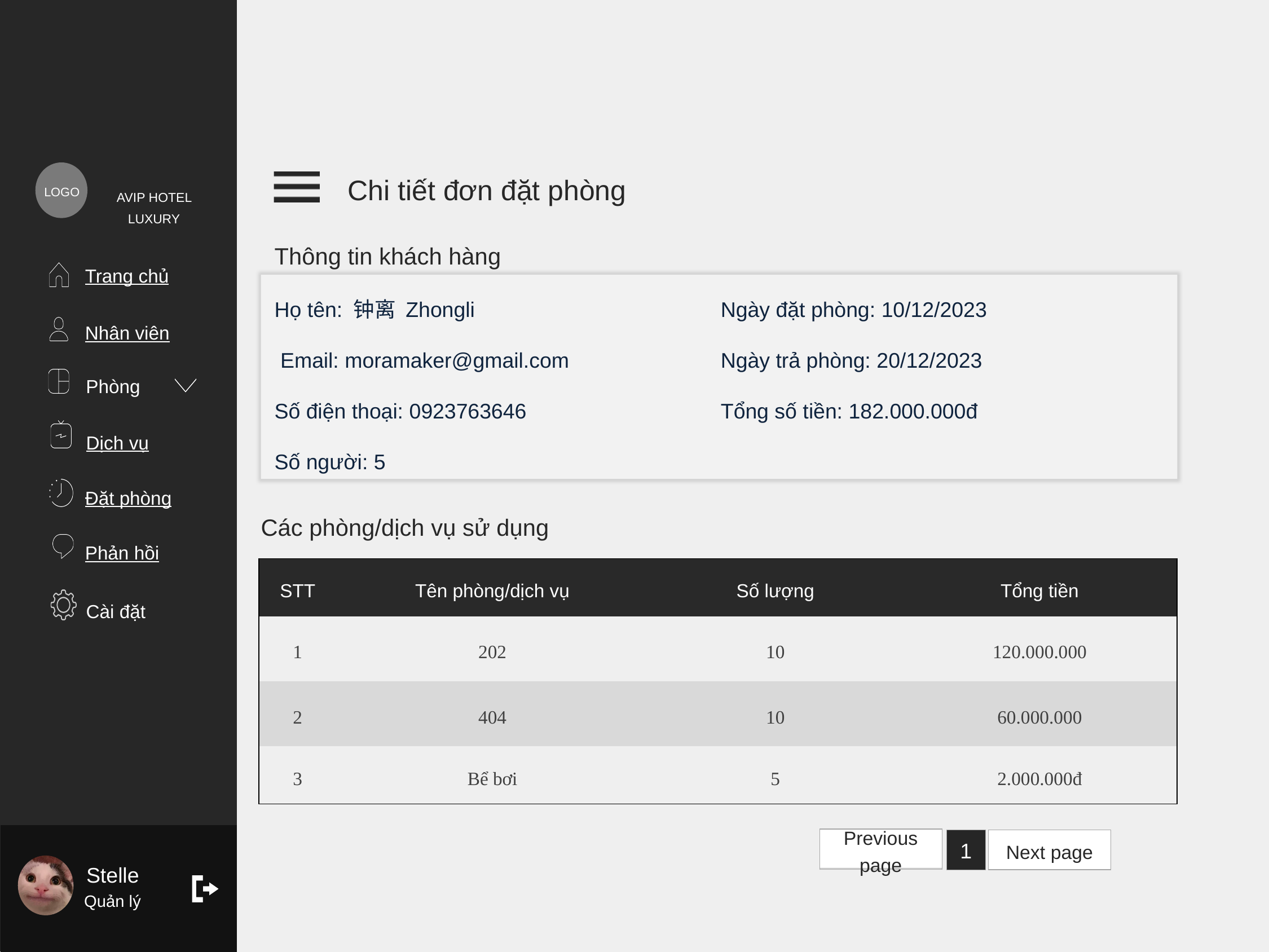

LOGO
Chi tiết đơn đặt phòng

AVIP HOTEL LUXURY
Thông tin khách hàng
Trang chủ

Họ tên: 钟离 Zhongli
 Email: moramaker@gmail.com
Số điện thoại: 0923763646
Số người: 5
Ngày đặt phòng: 10/12/2023
Ngày trả phòng: 20/12/2023
Tổng số tiền: 182.000.000đ
Nhân viên

Phòng

Loại phòng

Dịch vụ
Danh sách phòng
Đặt phòng

Các phòng/dịch vụ sử dụng
Phản hồi

| STT | Tên phòng/dịch vụ | Số lượng | Tổng tiền |
| --- | --- | --- | --- |
| 1 | 202 | 10 | 120.000.000 |
| 2 | 404 | 10 | 60.000.000 |
| 3 | Bể bơi | 5 | 2.000.000đ |

Cài đặt

Previous page

Next page
1
Stelle

Quản lý